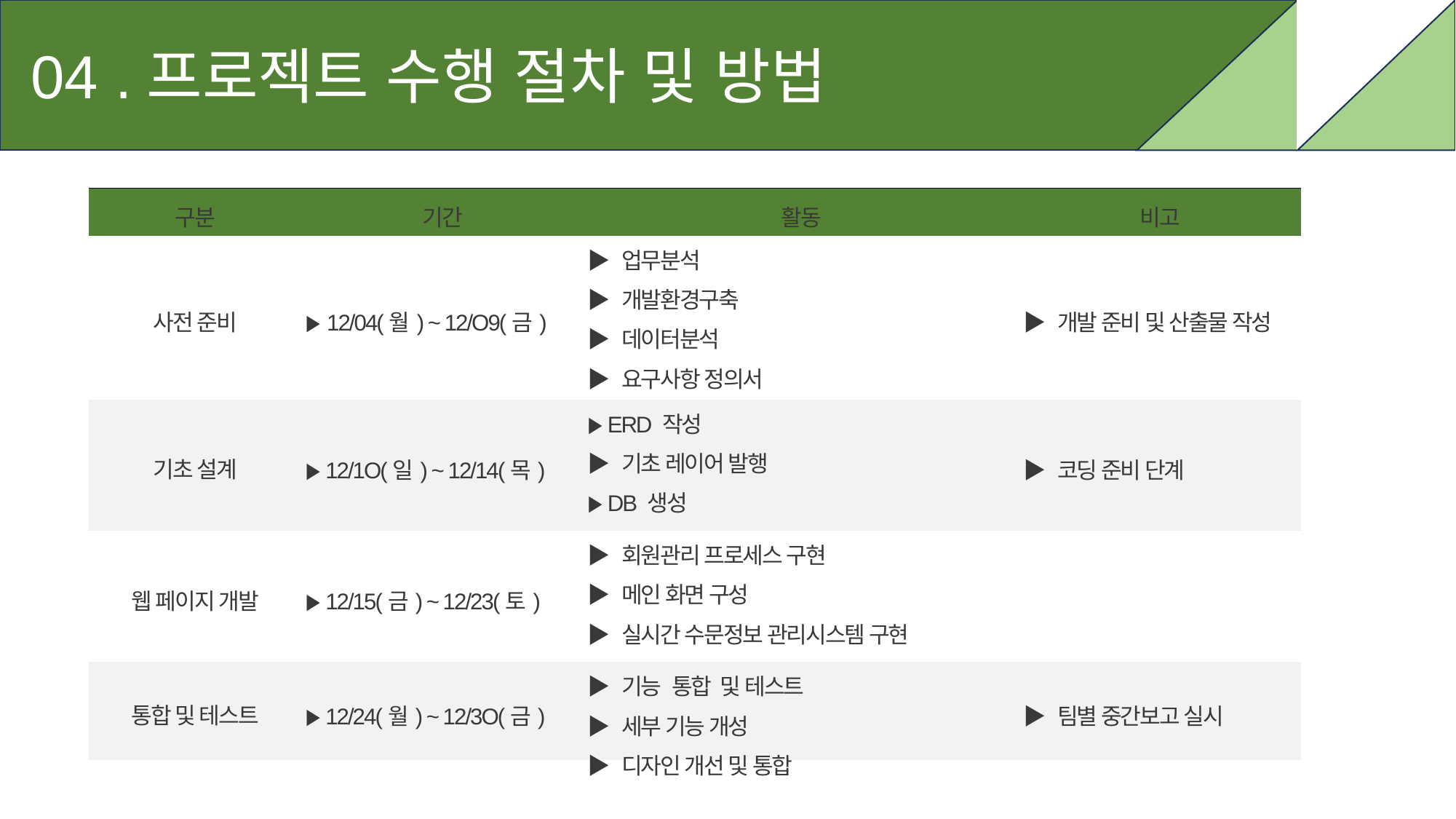

04 .프로젝트 수행 절차 및 방법
| 구분 | 기간 | 활동 | 비고 |
| --- | --- | --- | --- |
| 사전 준비 | ▶ 12/04(월) ~ 12/O9(금) | ▶ 업무분석 ▶ 개발환경구축 ▶ 데이터분석 ▶ 요구사항 정의서 ▶ 요구사항 명세서 | ▶ 개발 준비 및 산출물 작성 |
| 기초 설계 | ▶ 12/1O(일) ~ 12/14(목) | ▶ ERD 작성 ▶ 기초 레이어 발행 ▶ DB 생성 ▶ 개발환경 배포 | ▶ 코딩 준비 단계 |
| 웹 페이지 개발 | ▶ 12/15(금) ~ 12/23(토) | ▶ 회원관리 프로세스 구현 ▶ 메인 화면 구성 ▶ 실시간 수문정보 관리시스템 구현 ▶ 수자원 시설물 관리시스템 구현 |  |
| 통합 및 테스트 | ▶ 12/24(월) ~ 12/3O(금) | ▶ 기능 통합 및 테스트 ▶ 세부 기능 개성 ▶ 디자인 개선 및 통합 | ▶ 팀별 중간보고 실시 |